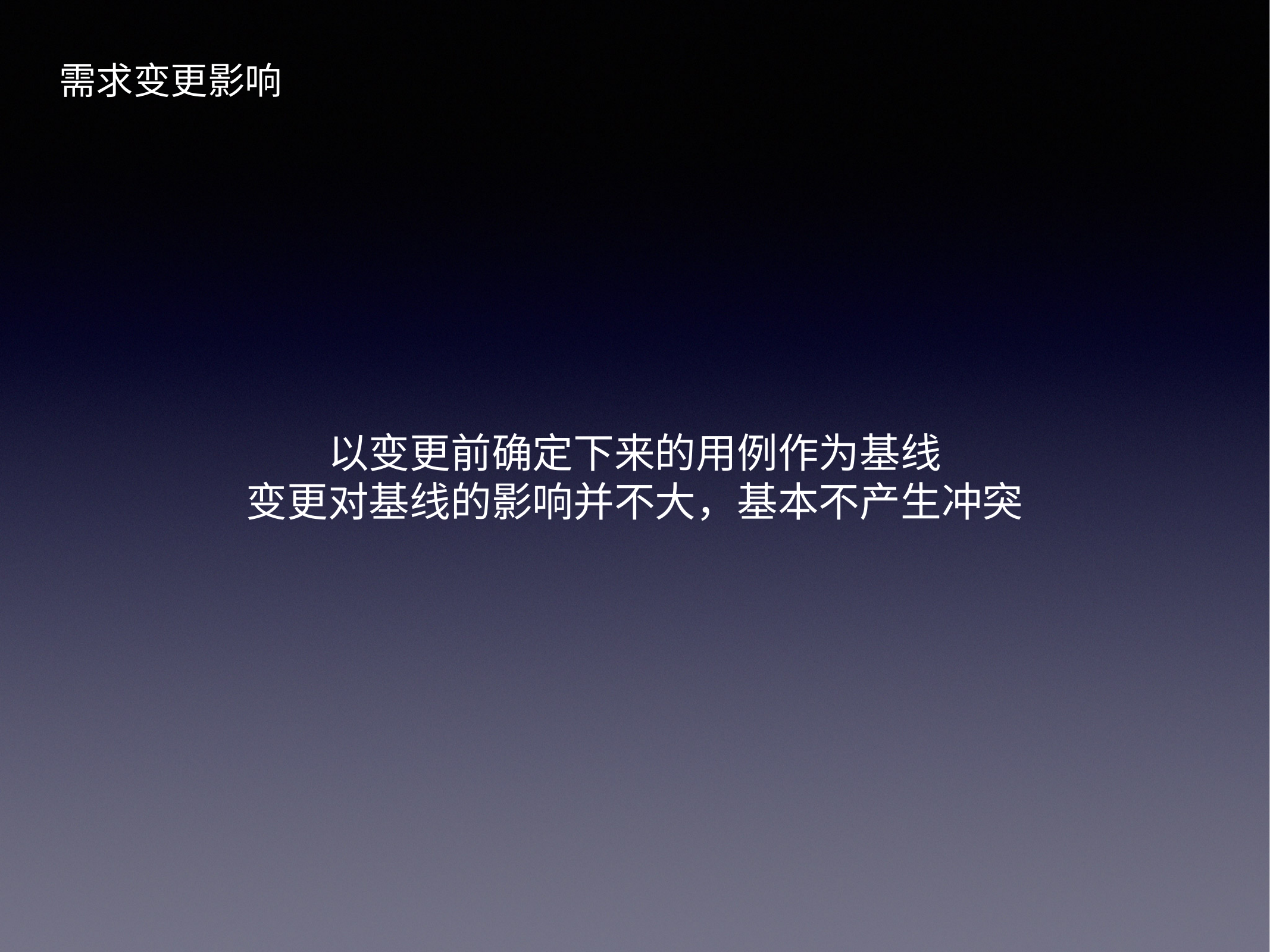

需求变更影响
以变更前确定下来的用例作为基线
变更对基线的影响并不大，基本不产生冲突